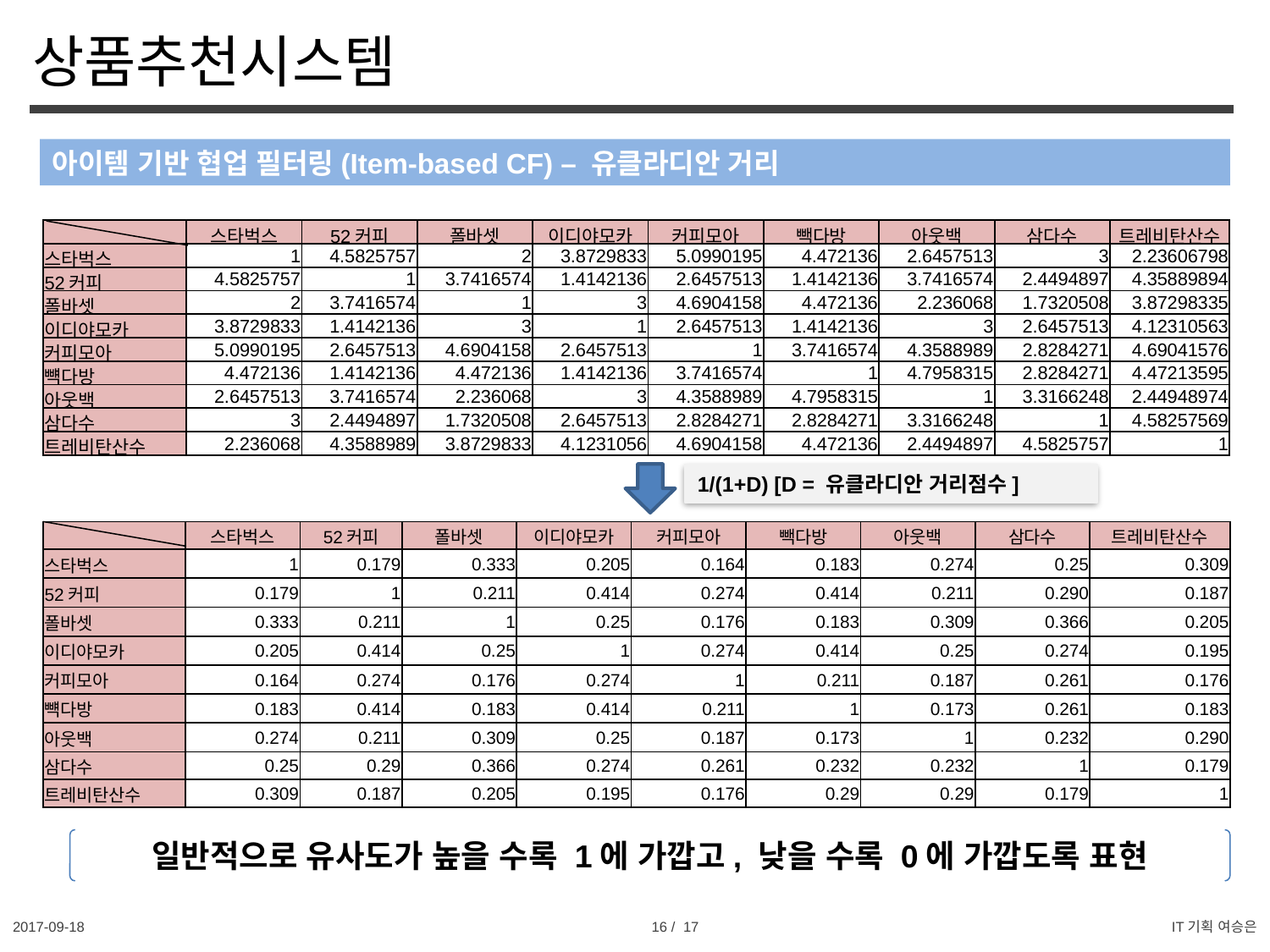

상품추천시스템
아이템 기반 협업 필터링(Item-based CF) – 유클라디안 거리
|  | 스타벅스 | 52커피 | 폴바셋 | 이디야모카 | 커피모아 | 빽다방 | 아웃백 | 삼다수 | 트레비탄산수 |
| --- | --- | --- | --- | --- | --- | --- | --- | --- | --- |
| 스타벅스 | 1 | 4.5825757 | 2 | 3.8729833 | 5.0990195 | 4.472136 | 2.6457513 | 3 | 2.23606798 |
| 52커피 | 4.5825757 | 1 | 3.7416574 | 1.4142136 | 2.6457513 | 1.4142136 | 3.7416574 | 2.4494897 | 4.35889894 |
| 폴바셋 | 2 | 3.7416574 | 1 | 3 | 4.6904158 | 4.472136 | 2.236068 | 1.7320508 | 3.87298335 |
| 이디야모카 | 3.8729833 | 1.4142136 | 3 | 1 | 2.6457513 | 1.4142136 | 3 | 2.6457513 | 4.12310563 |
| 커피모아 | 5.0990195 | 2.6457513 | 4.6904158 | 2.6457513 | 1 | 3.7416574 | 4.3588989 | 2.8284271 | 4.69041576 |
| 뺵다방 | 4.472136 | 1.4142136 | 4.472136 | 1.4142136 | 3.7416574 | 1 | 4.7958315 | 2.8284271 | 4.47213595 |
| 아웃백 | 2.6457513 | 3.7416574 | 2.236068 | 3 | 4.3588989 | 4.7958315 | 1 | 3.3166248 | 2.44948974 |
| 삼다수 | 3 | 2.4494897 | 1.7320508 | 2.6457513 | 2.8284271 | 2.8284271 | 3.3166248 | 1 | 4.58257569 |
| 트레비탄산수 | 2.236068 | 4.3588989 | 3.8729833 | 4.1231056 | 4.6904158 | 4.472136 | 2.4494897 | 4.5825757 | 1 |

1/(1+D) [D = 유클라디안 거리점수]
|  | 스타벅스 | 52커피 | 폴바셋 | 이디야모카 | 커피모아 | 빽다방 | 아웃백 | 삼다수 | 트레비탄산수 |
| --- | --- | --- | --- | --- | --- | --- | --- | --- | --- |
| 스타벅스 | 1 | 0.179 | 0.333 | 0.205 | 0.164 | 0.183 | 0.274 | 0.25 | 0.309 |
| 52커피 | 0.179 | 1 | 0.211 | 0.414 | 0.274 | 0.414 | 0.211 | 0.290 | 0.187 |
| 폴바셋 | 0.333 | 0.211 | 1 | 0.25 | 0.176 | 0.183 | 0.309 | 0.366 | 0.205 |
| 이디야모카 | 0.205 | 0.414 | 0.25 | 1 | 0.274 | 0.414 | 0.25 | 0.274 | 0.195 |
| 커피모아 | 0.164 | 0.274 | 0.176 | 0.274 | 1 | 0.211 | 0.187 | 0.261 | 0.176 |
| 뺵다방 | 0.183 | 0.414 | 0.183 | 0.414 | 0.211 | 1 | 0.173 | 0.261 | 0.183 |
| 아웃백 | 0.274 | 0.211 | 0.309 | 0.25 | 0.187 | 0.173 | 1 | 0.232 | 0.290 |
| 삼다수 | 0.25 | 0.29 | 0.366 | 0.274 | 0.261 | 0.232 | 0.232 | 1 | 0.179 |
| 트레비탄산수 | 0.309 | 0.187 | 0.205 | 0.195 | 0.176 | 0.29 | 0.29 | 0.179 | 1 |
일반적으로 유사도가 높을 수록 1에 가깝고, 낮을 수록 0에 가깝도록 표현
2017-09-18
16 /  17
IT기획 여승은